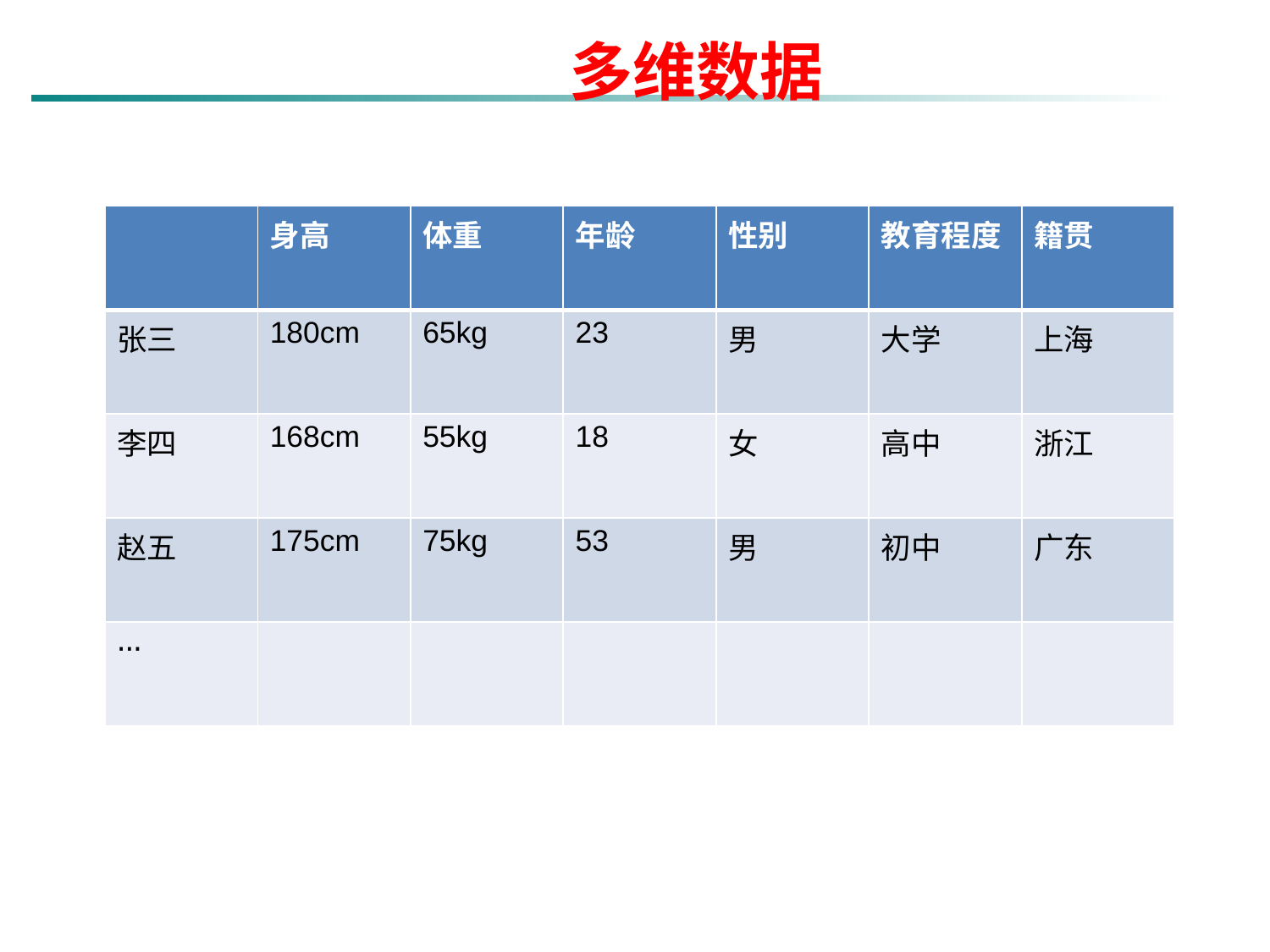

# 多维数据
|  | 身高 | 体重 | 年龄 | 性别 | 教育程度 | 籍贯 |
| --- | --- | --- | --- | --- | --- | --- |
| 张三 | 180cm | 65kg | 23 | 男 | 大学 | 上海 |
| 李四 | 168cm | 55kg | 18 | 女 | 高中 | 浙江 |
| 赵五 | 175cm | 75kg | 53 | 男 | 初中 | 广东 |
| … |  |  |  |  |  |  |